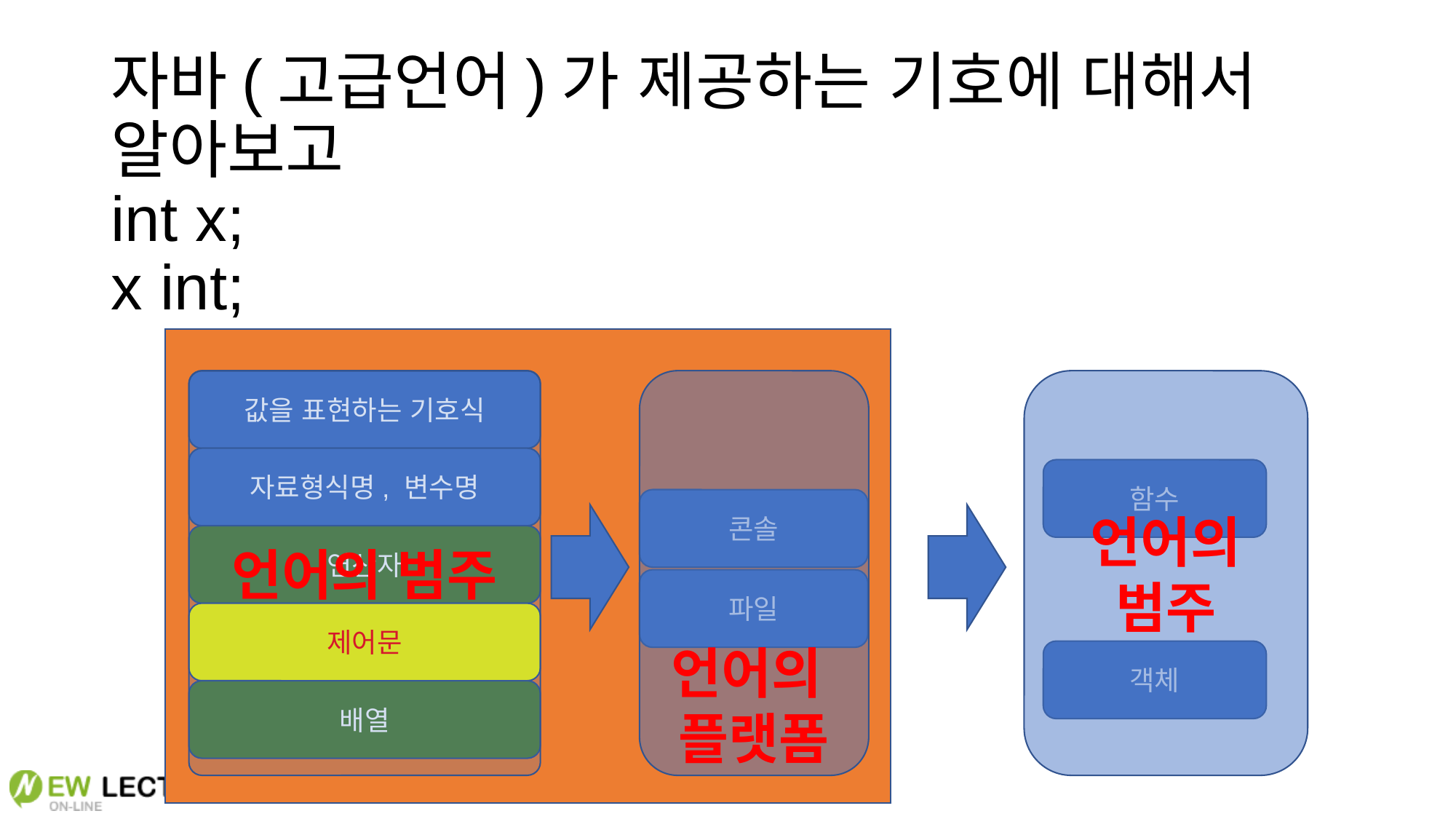

# 자바(고급언어)가 제공하는 기호에 대해서 알아보고 int x; x int;

값을 표현하는 기호식
언어의 범주

언어의
플랫폼
언어의 범주
자료형식명, 변수명
함수
콘솔
연산자

파일
제어문
객체
배열